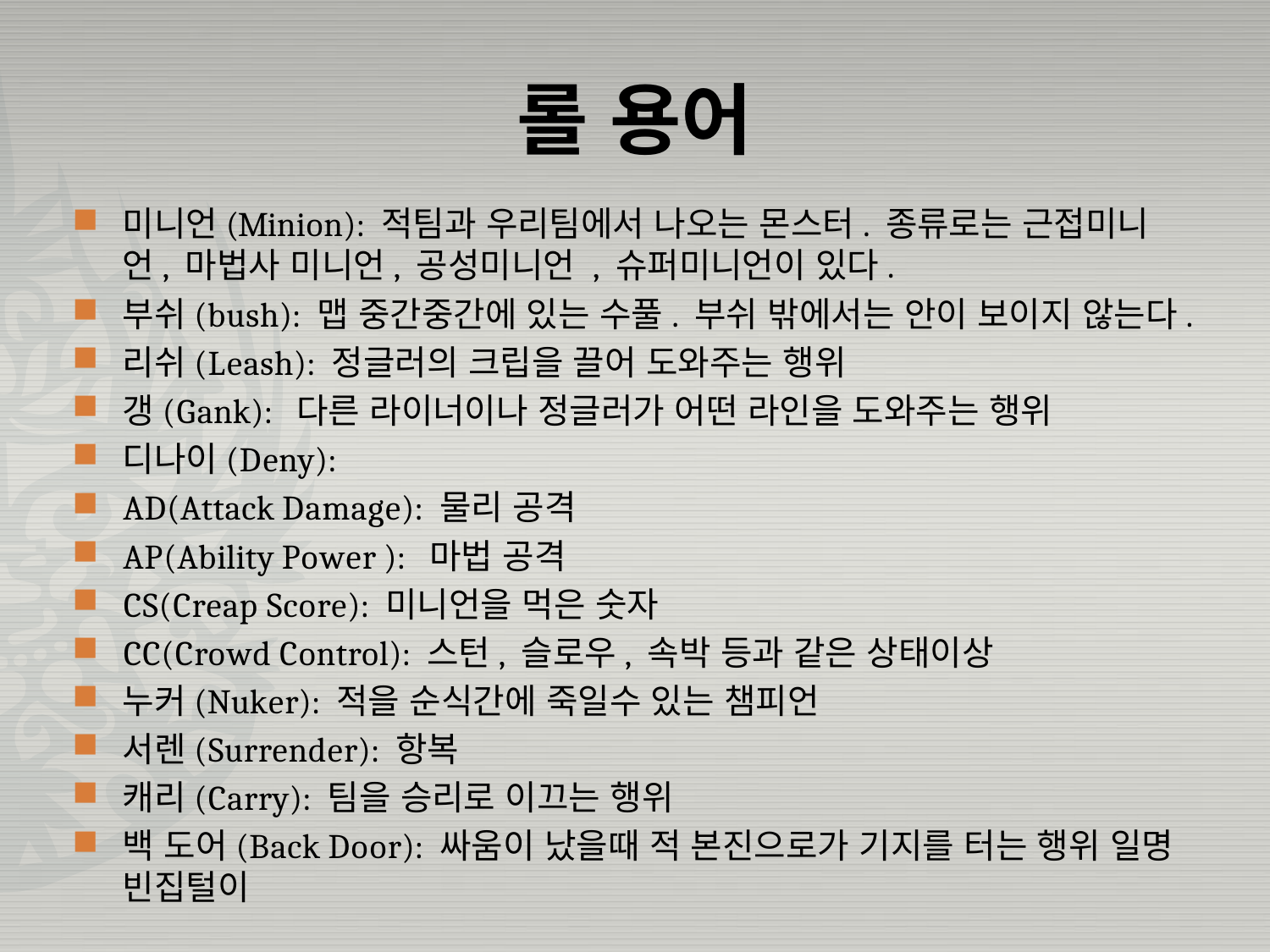

# 롤 용어
미니언(Minion): 적팀과 우리팀에서 나오는 몬스터. 종류로는 근접미니언, 마법사 미니언, 공성미니언 , 슈퍼미니언이 있다.
부쉬(bush): 맵 중간중간에 있는 수풀. 부쉬 밖에서는 안이 보이지 않는다.
리쉬(Leash): 정글러의 크립을 끌어 도와주는 행위
갱(Gank):  다른 라이너이나 정글러가 어떤 라인을 도와주는 행위
디나이(Deny):
AD(Attack Damage): 물리 공격
AP(Ability Power ):  마법 공격
CS(Creap Score): 미니언을 먹은 숫자
CC(Crowd Control): 스턴, 슬로우, 속박 등과 같은 상태이상
누커(Nuker): 적을 순식간에 죽일수 있는 챔피언
서렌(Surrender): 항복
캐리(Carry): 팀을 승리로 이끄는 행위
백 도어(Back Door): 싸움이 났을때 적 본진으로가 기지를 터는 행위 일명 빈집털이